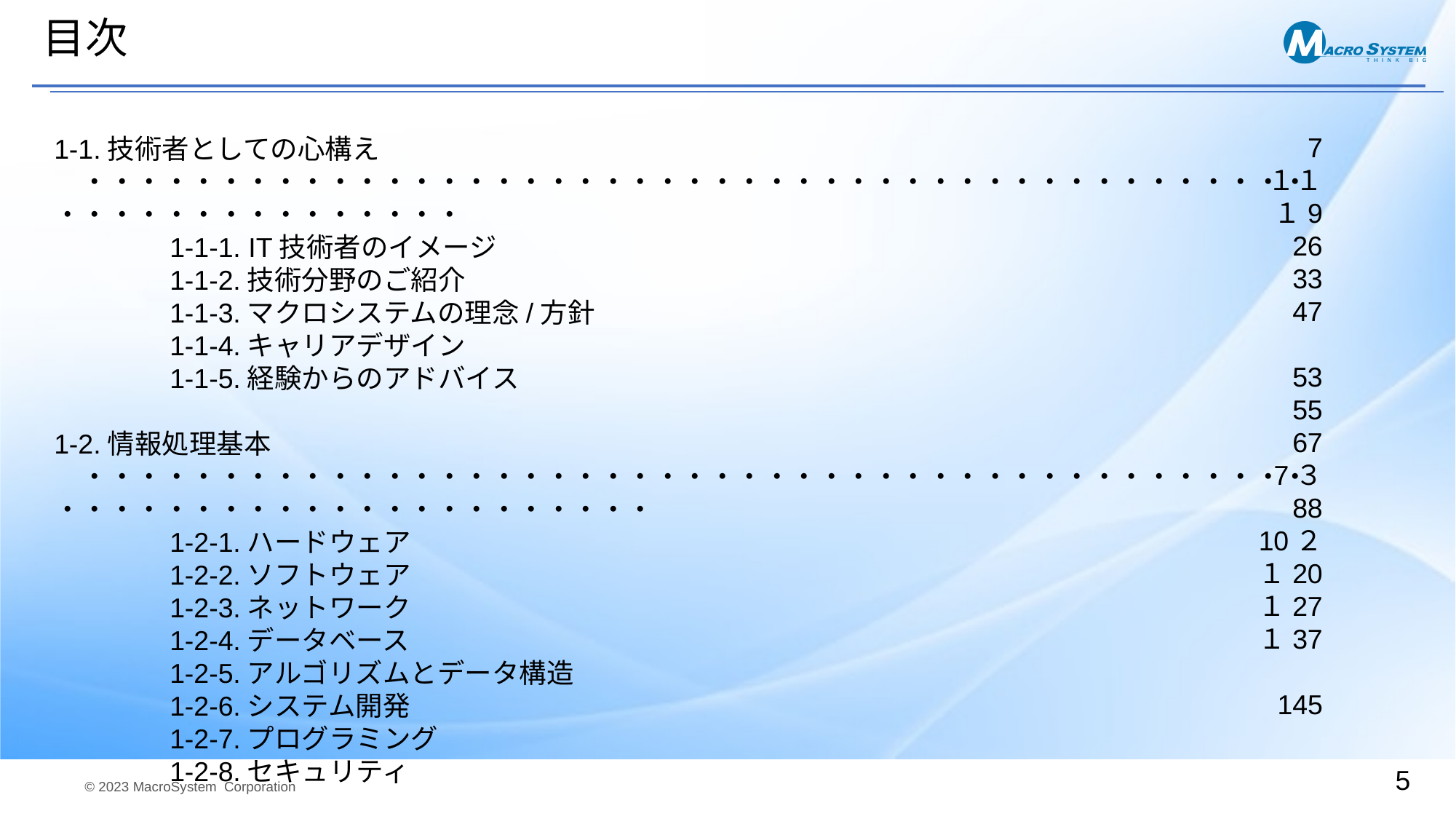

# 目次
7
１１
１9
26
33
47

53
55
67
7３
88
10２
１20
１27
１37

145
1-1.技術者としての心構え　　　・・・・・・・・・・・・・・・・・・・・・・・・・・・・・・・・・・・・・・・・・・・・・・・・・・・・・・・・・・・・
　　　　1-1-1. IT技術者のイメージ
　　　　1-1-2.技術分野のご紹介
　　　　1-1-3.マクロシステムの理念/方針
　　　　1-1-4.キャリアデザイン
　　　　1-1-5.経験からのアドバイス

1-2.情報処理基本　　　・・・・・・・・・・・・・・・・・・・・・・・・・・・・・・・・・・・・・・・・・・・・・・・・・・・・・・・・・・・・・・・・・・・
　　　　1-2-1.ハードウェア
　　　　1-2-2.ソフトウェア
　　　　1-2-3.ネットワーク
　　　　1-2-4.データベース
　　　　1-2-5.アルゴリズムとデータ構造
　　　　1-2-6.システム開発
　　　　1-2-7.プログラミング
　　　　1-2-8.セキュリティ

　　　　【参考】参考図書